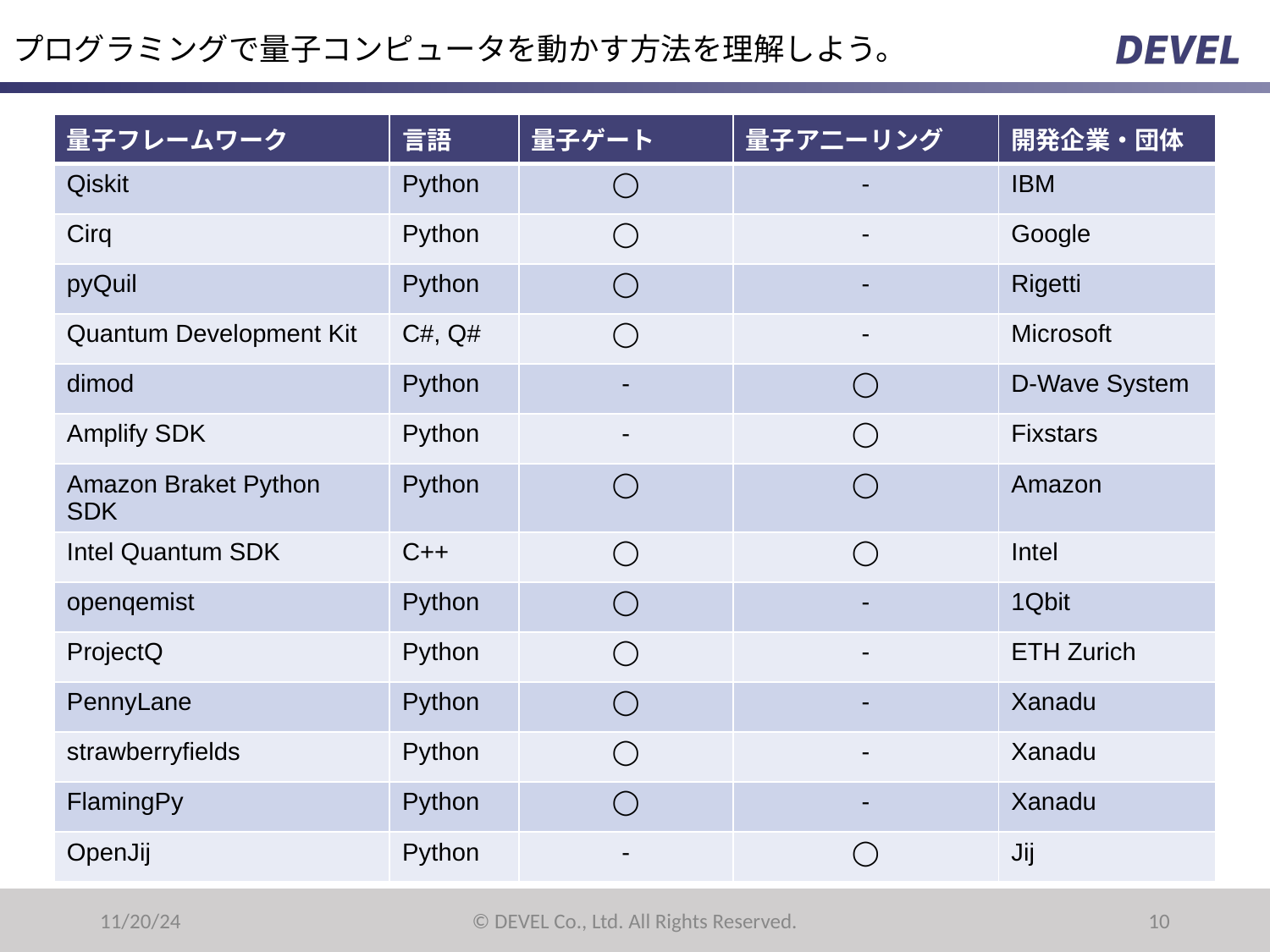

# プログラミングで量子コンピュータを動かす方法を理解しよう。
| 量子フレームワーク | 言語 | 量子ゲート | 量子ア二ーリング | 開発企業・団体 |
| --- | --- | --- | --- | --- |
| Qiskit | Python | ◯ | - | IBM |
| Cirq | Python | ◯ | - | Google |
| pyQuil | Python | ◯ | - | Rigetti |
| Quantum Development Kit | C#, Q# | ◯ | - | Microsoft |
| dimod | Python | - | ◯ | D-Wave System |
| Amplify SDK | Python | - | ◯ | Fixstars |
| Amazon Braket Python SDK | Python | ◯ | ◯ | Amazon |
| Intel Quantum SDK | C++ | ◯ | ◯ | Intel |
| openqemist | Python | ◯ | - | 1Qbit |
| ProjectQ | Python | ◯ | - | ETH Zurich |
| PennyLane | Python | ◯ | - | Xanadu |
| strawberryfields | Python | ◯ | - | Xanadu |
| FlamingPy | Python | ◯ | - | Xanadu |
| OpenJij | Python | - | ◯ | Jij |
11/20/24
© DEVEL Co., Ltd. All Rights Reserved.
10